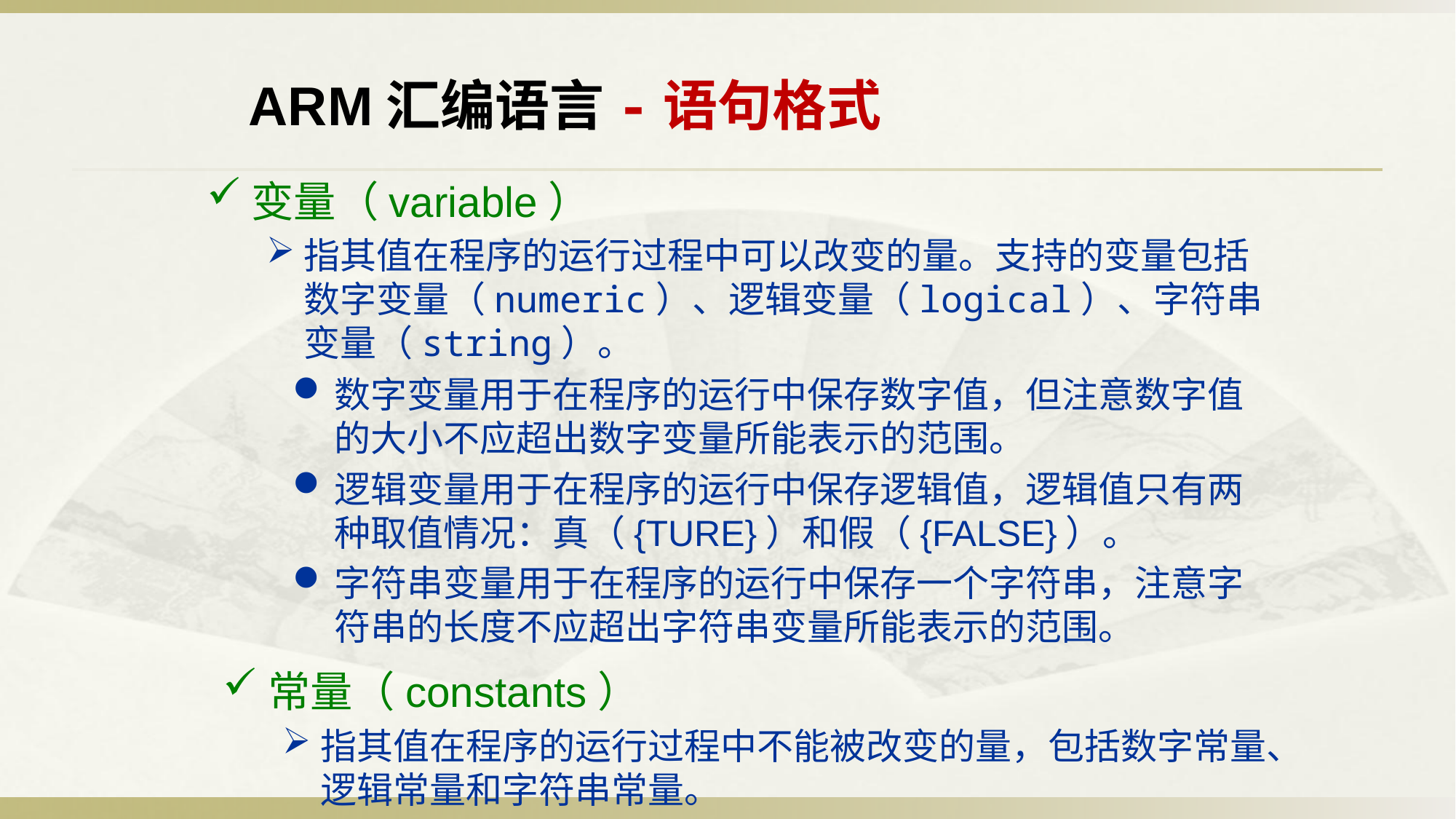

ARM汇编语言-语句格式
变量（variable）
指其值在程序的运行过程中可以改变的量。支持的变量包括 数字变量（numeric）、逻辑变量（logical）、字符串变量（string）。
数字变量用于在程序的运行中保存数字值，但注意数字值的大小不应超出数字变量所能表示的范围。
逻辑变量用于在程序的运行中保存逻辑值，逻辑值只有两种取值情况：真（{TURE}）和假（{FALSE}）。
字符串变量用于在程序的运行中保存一个字符串，注意字符串的长度不应超出字符串变量所能表示的范围。

常量（constants）
指其值在程序的运行过程中不能被改变的量，包括数字常量、逻辑常量和字符串常量。